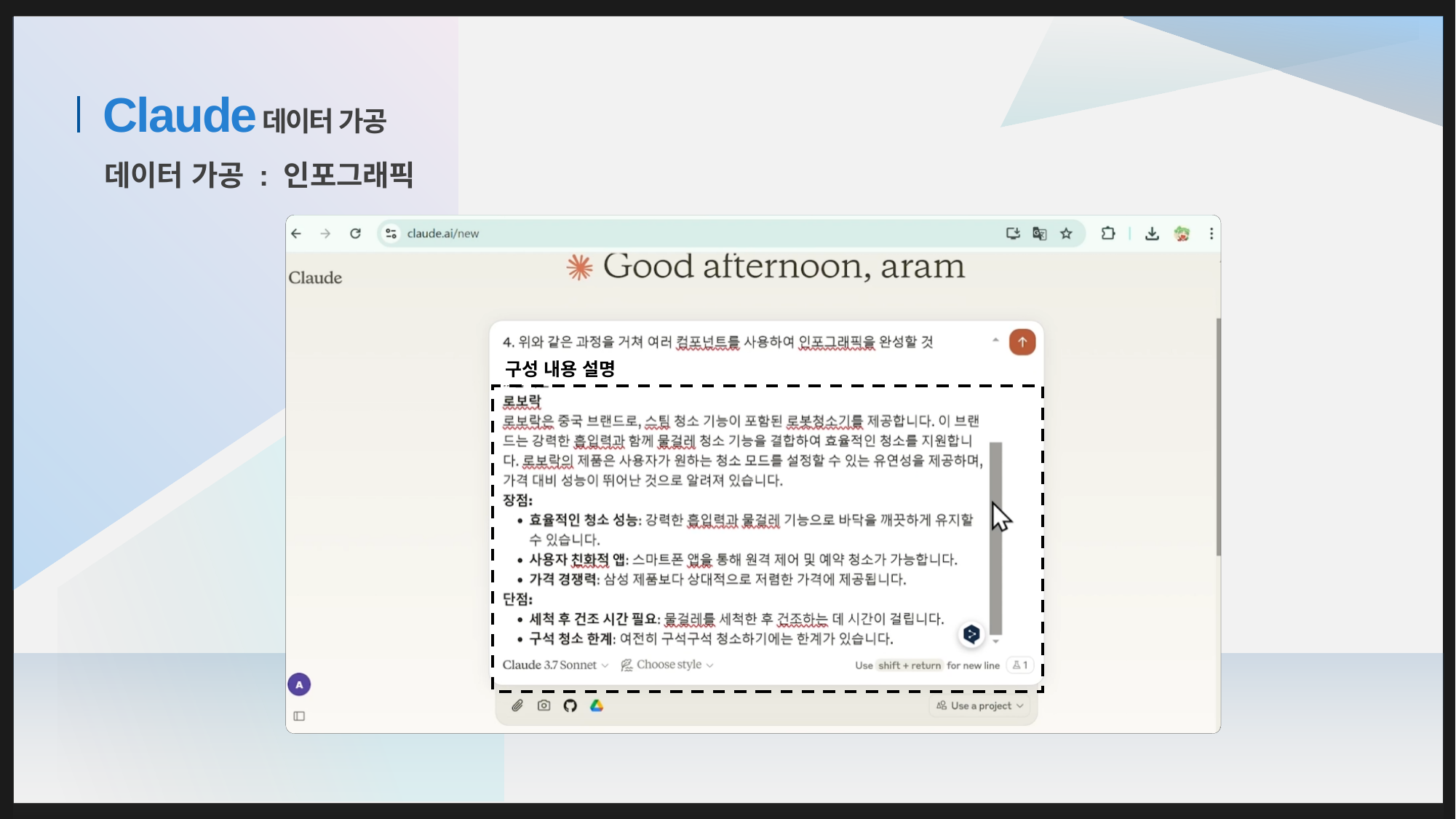

데이터 가공
# Claude
데이터 가공 : 인포그래픽

구성 내용 설명